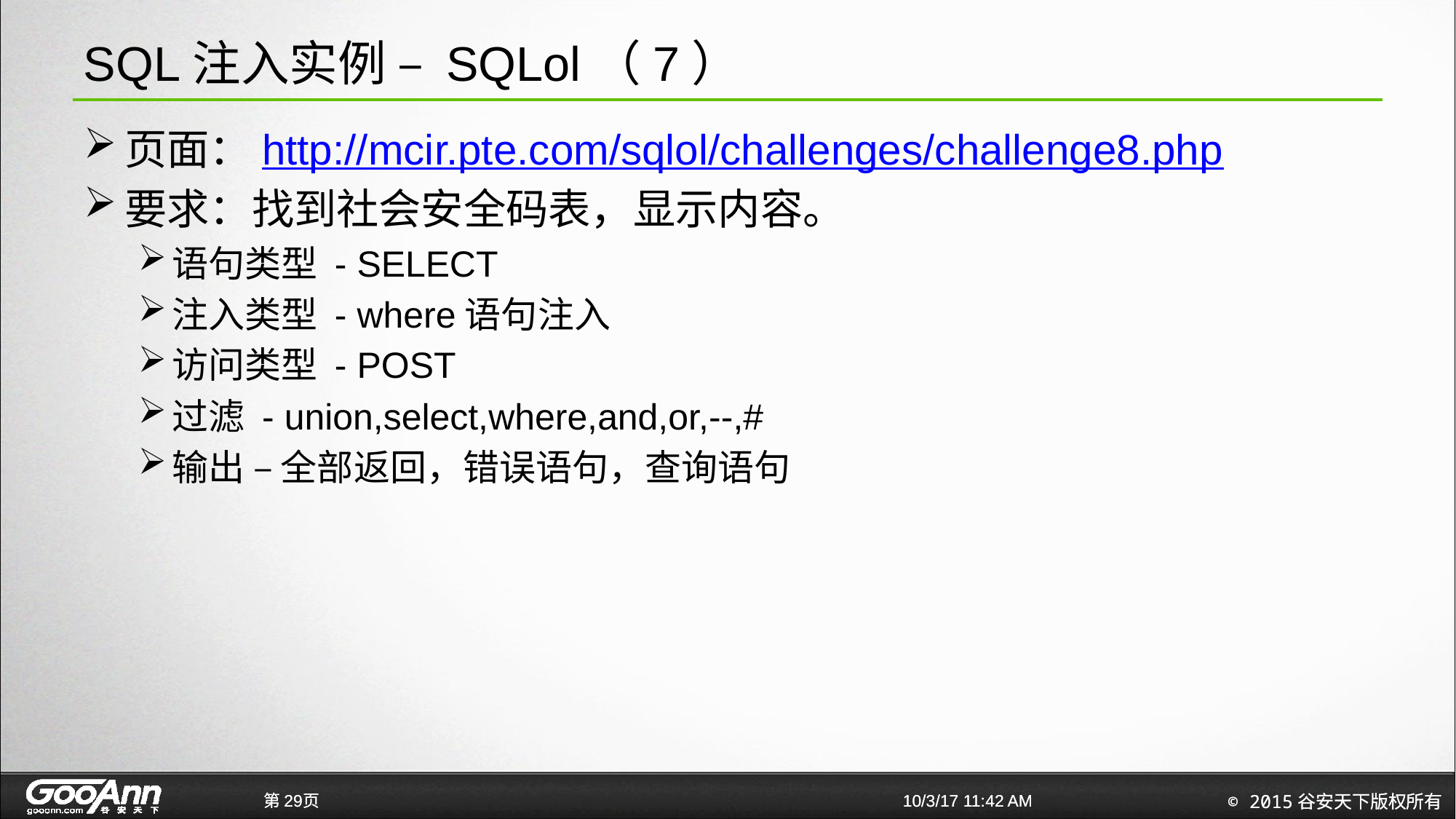

# SQL注入实例 – SQLol（7）
页面：http://mcir.pte.com/sqlol/challenges/challenge8.php
要求：找到社会安全码表，显示内容。
语句类型 - SELECT
注入类型 - where语句注入
访问类型 - POST
过滤 - union,select,where,and,or,--,#
输出 – 全部返回，错误语句，查询语句